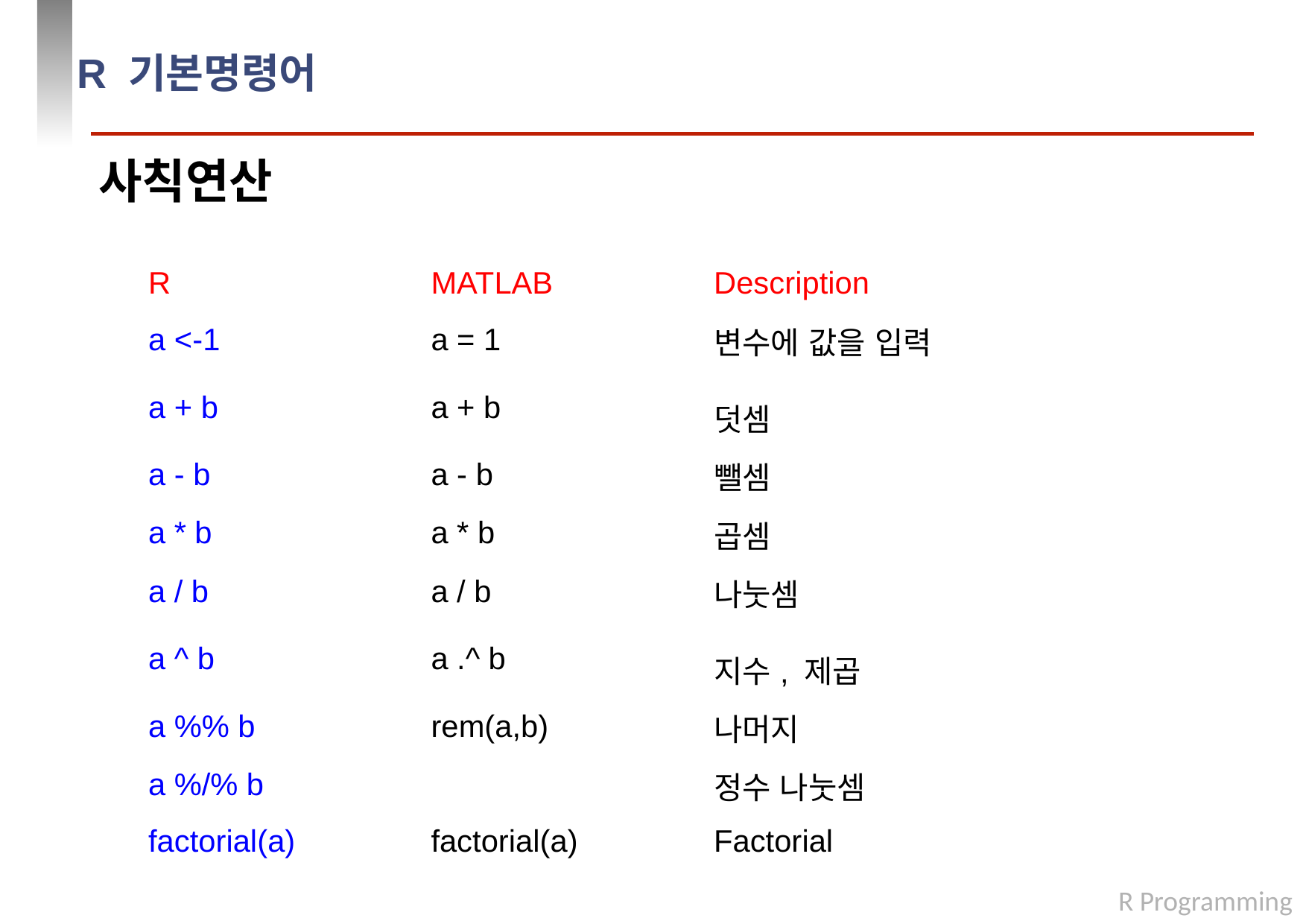

# R 기본명령어
사칙연산

| R | MATLAB | Description |
| --- | --- | --- |
| a <-1 | a = 1 | 변수에 값을 입력 |
| a + b | a + b | 덧셈 |
| a - b | a - b | 뺄셈 |
| a \* b | a \* b | 곱셈 |
| a / b | a / b | 나눗셈 |
| a ^ b | a .^ b | 지수, 제곱 |
| a %% b | rem(a,b) | 나머지 |
| a %/% b |  | 정수 나눗셈 |
| factorial(a) | factorial(a) | Factorial |
R Programming